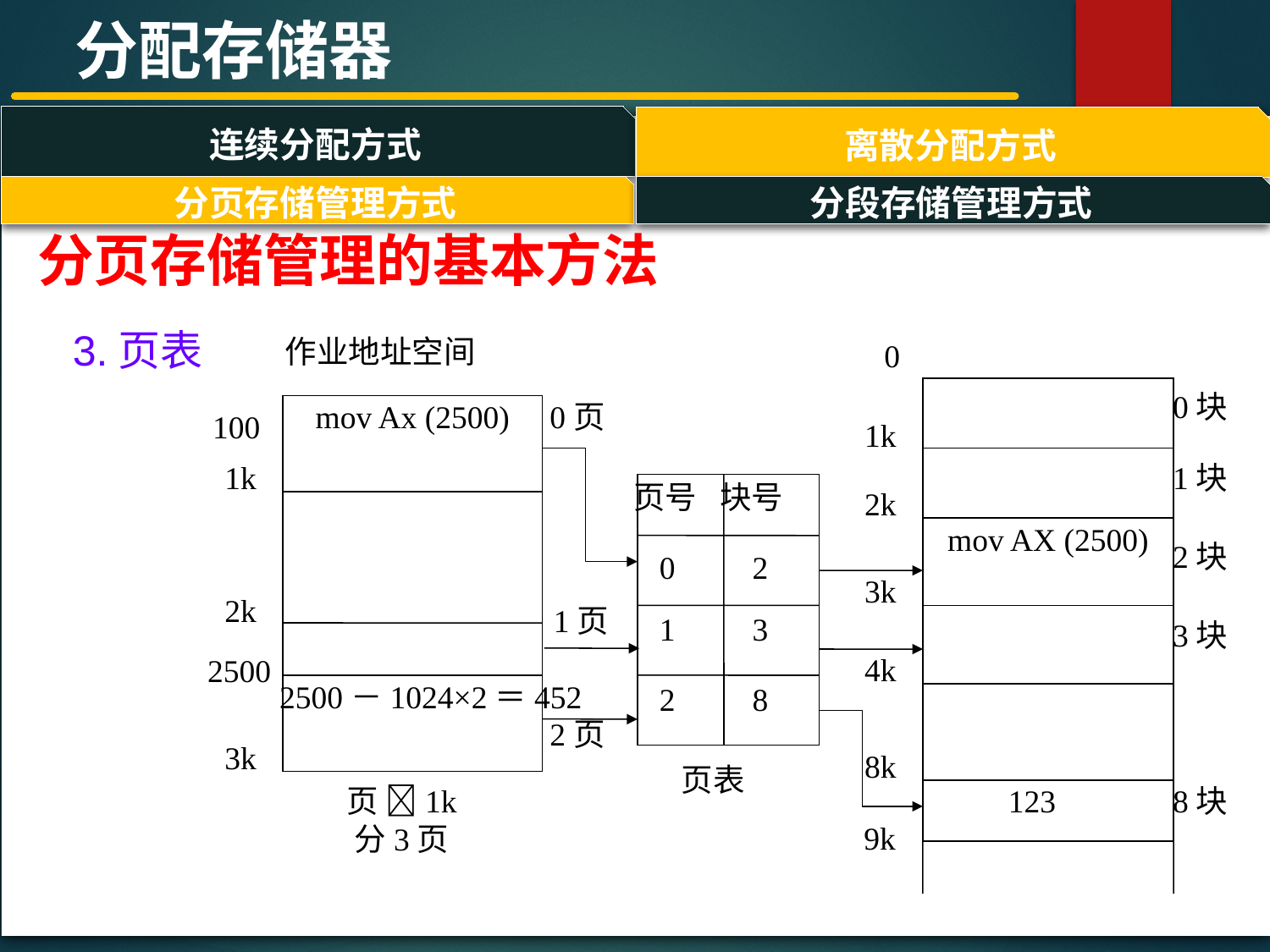

分配存储器
连续分配方式
离散分配方式
#
分页存储管理方式
分段存储管理方式
分页存储管理的基本方法
3.页表
作业地址空间
0

0块
mov Ax (2500)

0页
100
1k

1k
1块

页号
块号
2k
mov AX (2500)

2块
0
2

3k
2k
1页

1
3
3块

2500

4k
2500－1024×2＝452

2
8

2页

3k
8k
页表
页 →1k
分3页
123
8块
9k